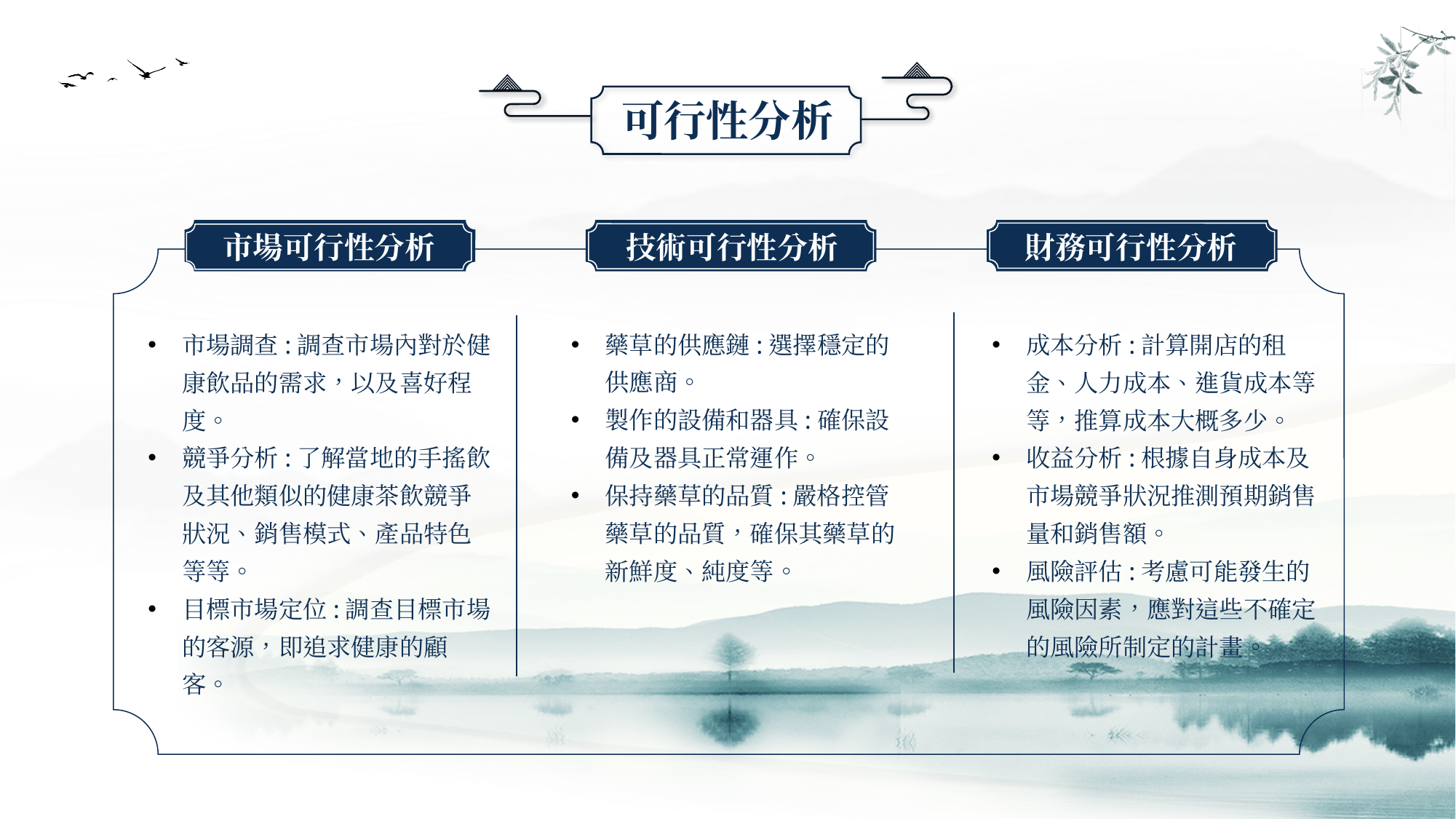

可行性分析

市場可行性分析

財務可行性分析
技術可行性分析

市場調查:調查市場內對於健康飲品的需求，以及喜好程度。
競爭分析:了解當地的手搖飲及其他類似的健康茶飲競爭狀況、銷售模式、產品特色等等。
目標市場定位:調查目標市場的客源，即追求健康的顧客。
藥草的供應鏈:選擇穩定的供應商。
製作的設備和器具:確保設備及器具正常運作。
保持藥草的品質:嚴格控管藥草的品質，確保其藥草的新鮮度、純度等。
成本分析:計算開店的租金、人力成本、進貨成本等等，推算成本大概多少。
收益分析:根據自身成本及市場競爭狀況推測預期銷售量和銷售額。
風險評估:考慮可能發生的風險因素，應對這些不確定的風險所制定的計畫。